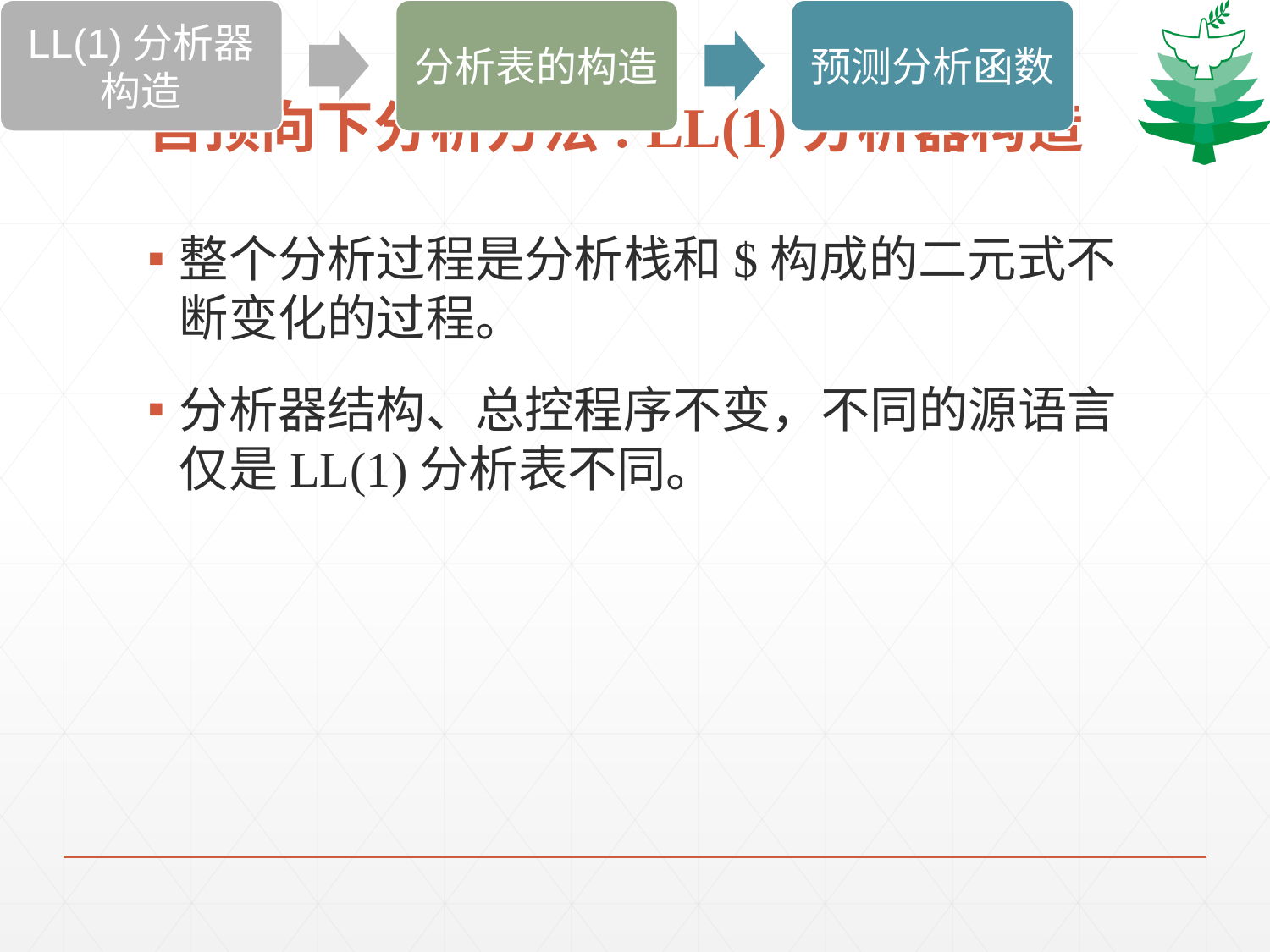

# 自顶向下分析方法: LL(1)分析器构造
整个分析过程是分析栈和$构成的二元式不断变化的过程。
分析器结构、总控程序不变，不同的源语言仅是LL(1)分析表不同。

LL(1)分析器构造

分析表的构造

预测分析函数